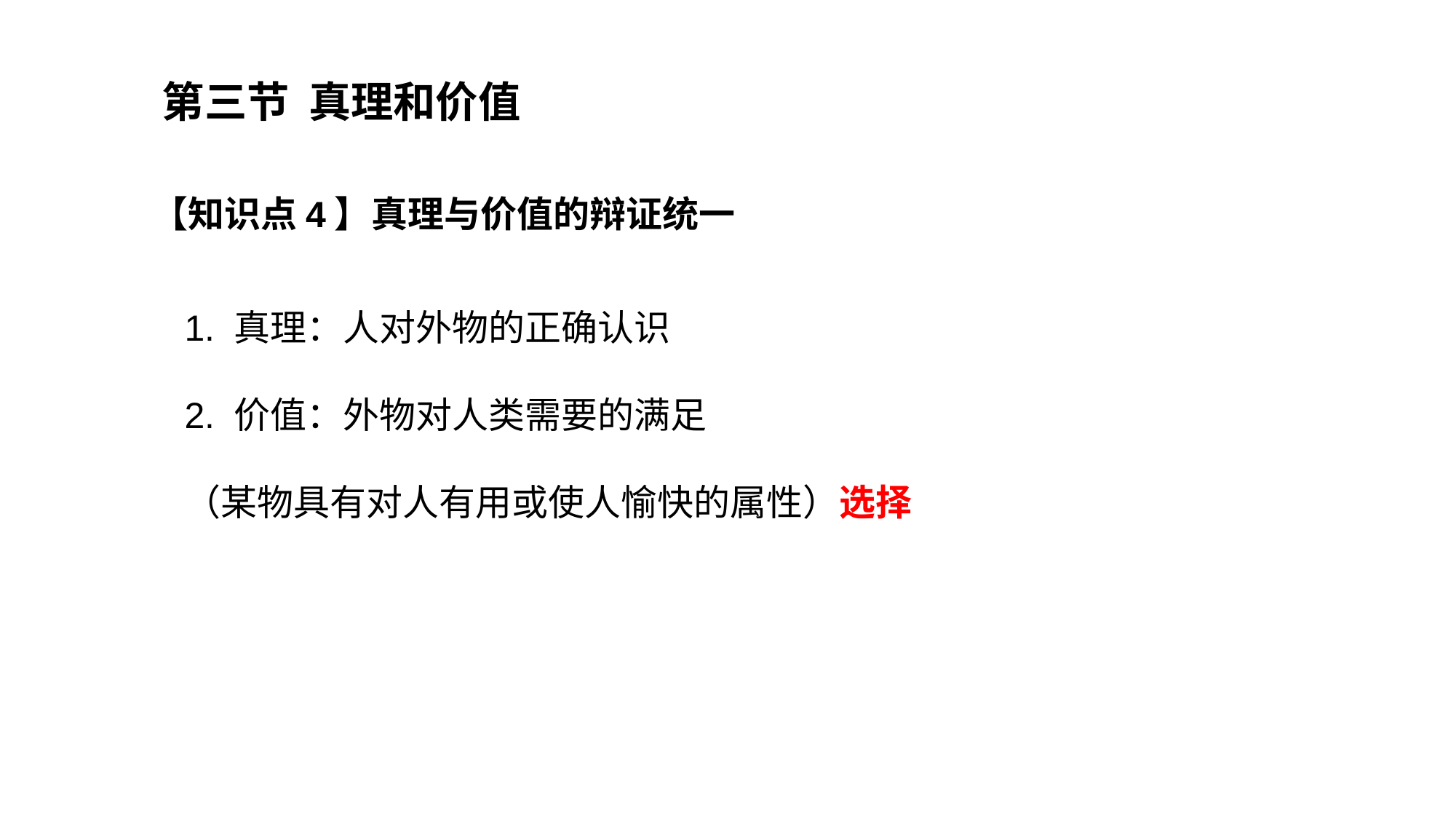

第二章
第三节  真理和价值
【知识点4】真理与价值的辩证统一
1. 真理：人对外物的正确认识
2. 价值：外物对人类需要的满足
（某物具有对人有用或使人愉快的属性）选择